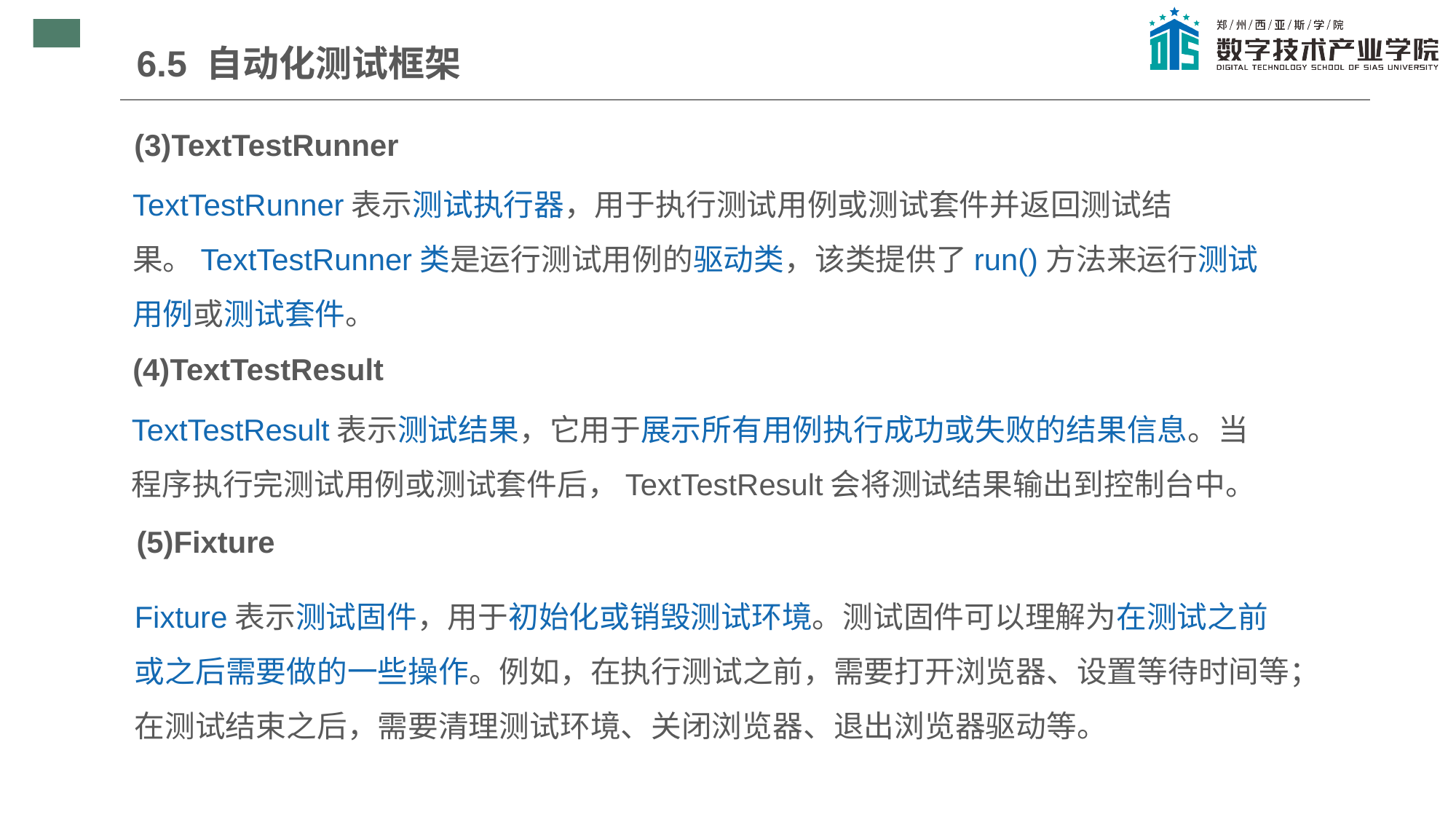

6.5 自动化测试框架
(3)TextTestRunner
TextTestRunner表示测试执行器，用于执行测试用例或测试套件并返回测试结果。TextTestRunner类是运行测试用例的驱动类，该类提供了run()方法来运行测试用例或测试套件。
(4)TextTestResult
TextTestResult表示测试结果，它用于展示所有用例执行成功或失败的结果信息。当程序执行完测试用例或测试套件后，TextTestResult会将测试结果输出到控制台中。
(5)Fixture
Fixture表示测试固件，用于初始化或销毁测试环境。测试固件可以理解为在测试之前或之后需要做的一些操作。例如，在执行测试之前，需要打开浏览器、设置等待时间等；在测试结束之后，需要清理测试环境、关闭浏览器、退出浏览器驱动等。